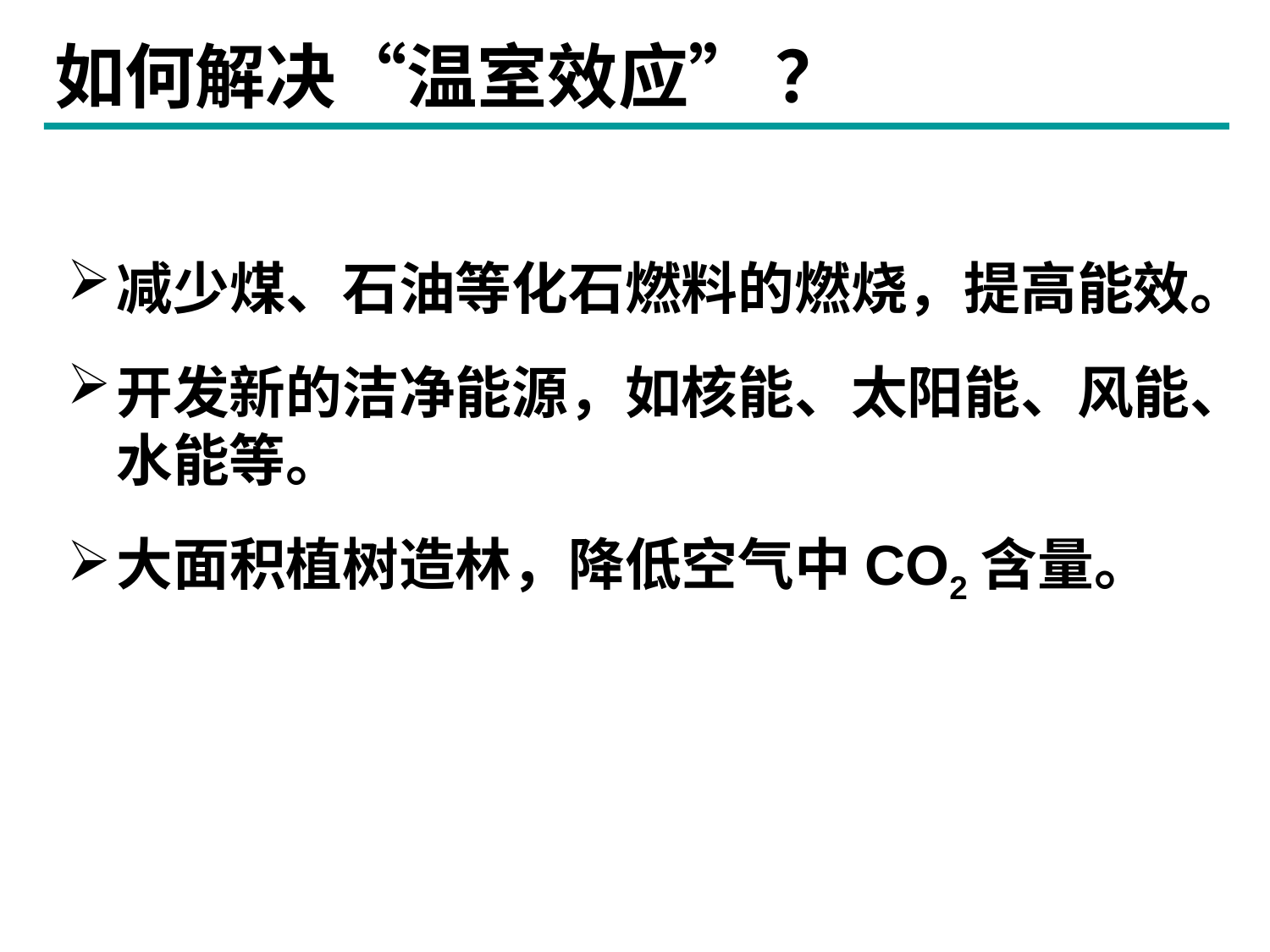

如何解决“温室效应” ？
减少煤、石油等化石燃料的燃烧，提高能效。
开发新的洁净能源，如核能、太阳能、风能、水能等。
大面积植树造林，降低空气中CO2含量。